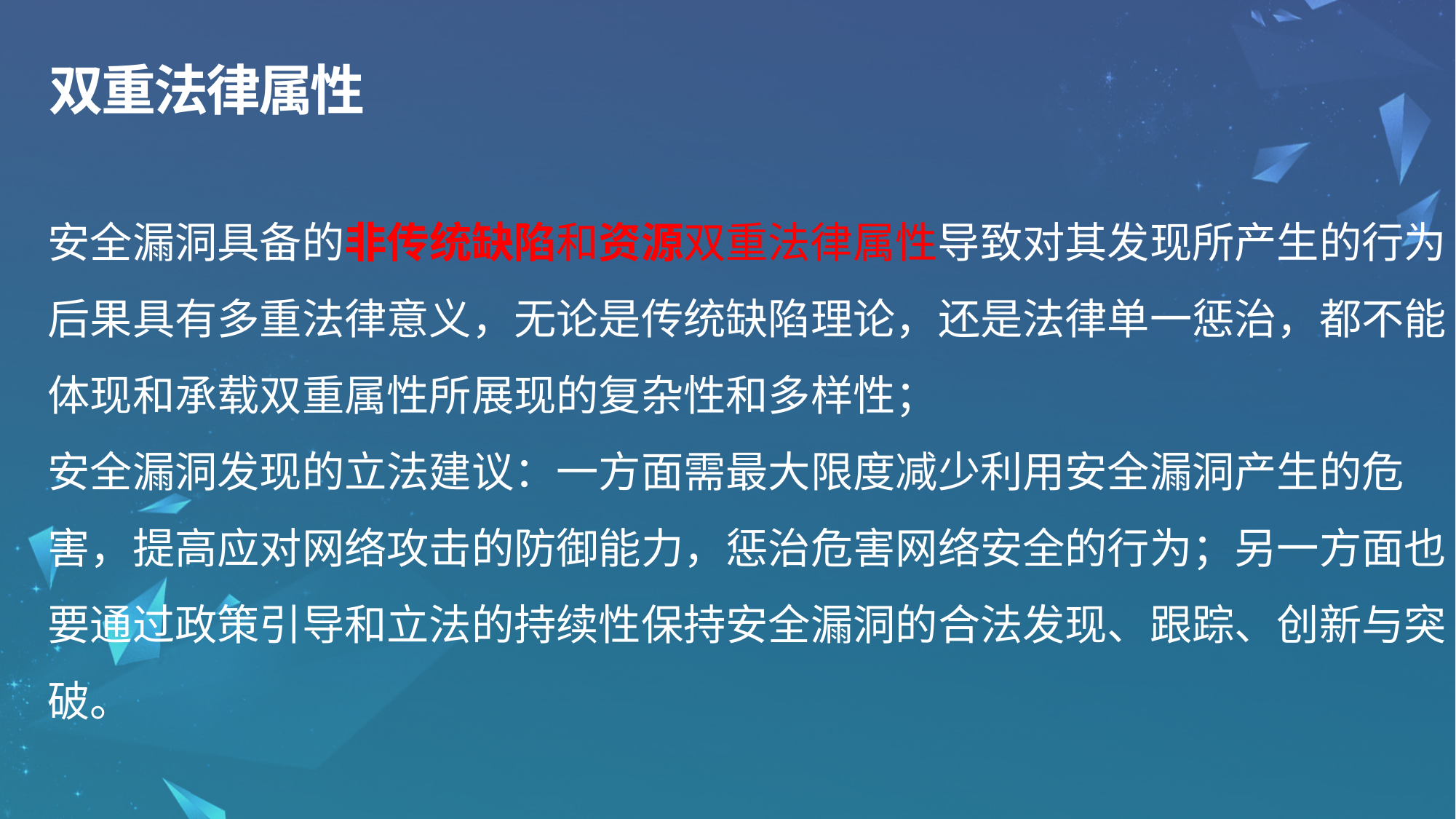

双重法律属性
安全漏洞具备的非传统缺陷和资源双重法律属性导致对其发现所产生的行为后果具有多重法律意义，无论是传统缺陷理论，还是法律单一惩治，都不能体现和承载双重属性所展现的复杂性和多样性；
安全漏洞发现的立法建议：一方面需最大限度减少利用安全漏洞产生的危害，提高应对网络攻击的防御能力，惩治危害网络安全的行为；另一方面也要通过政策引导和立法的持续性保持安全漏洞的合法发现、跟踪、创新与突破。